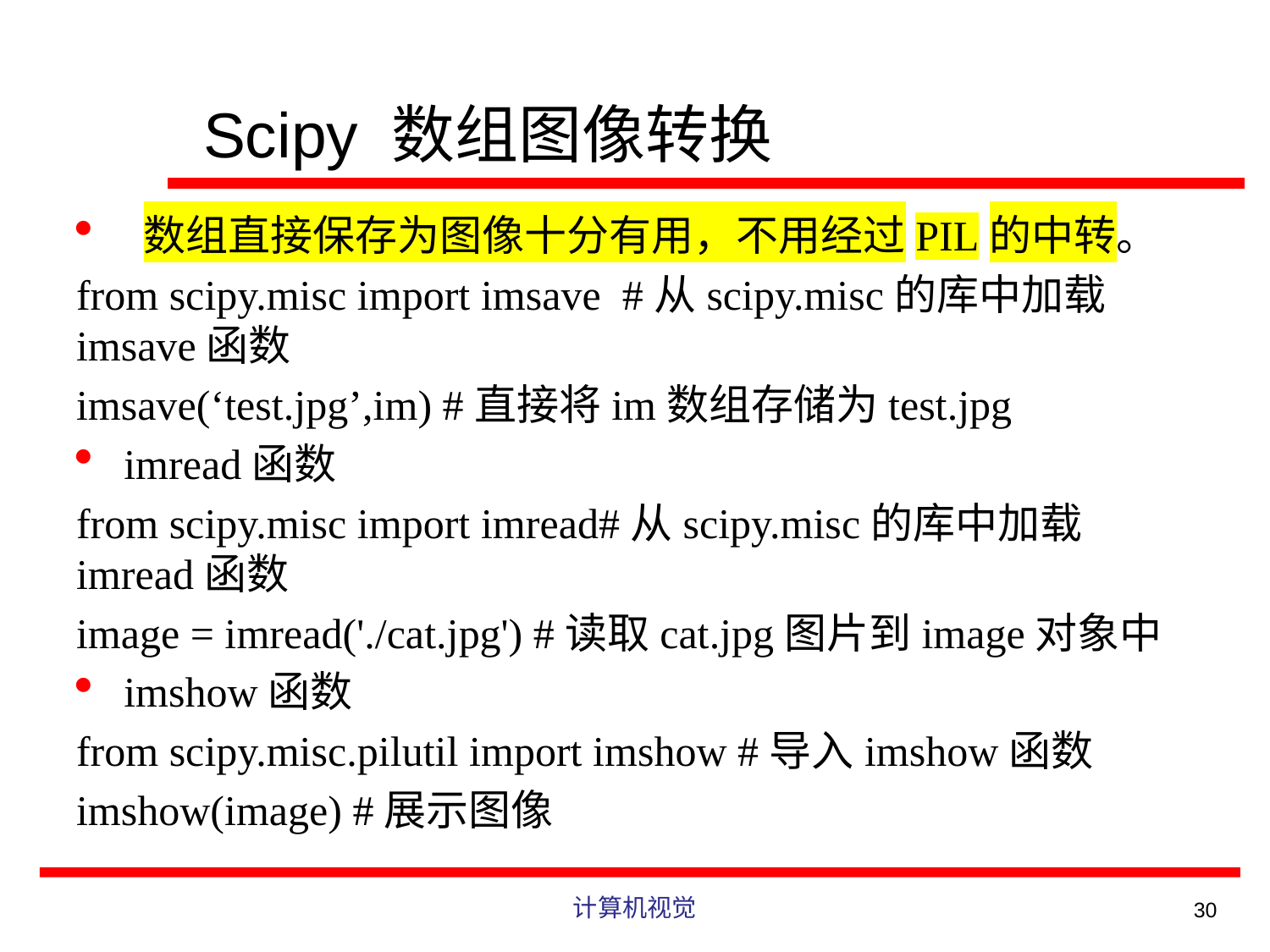

# Scipy 数组图像转换
 数组直接保存为图像十分有用，不用经过PIL的中转。
from scipy.misc import imsave  #从scipy.misc的库中加载imsave函数
imsave(‘test.jpg’,im) #直接将im数组存储为test.jpg
imread函数
from scipy.misc import imread#从scipy.misc的库中加载imread函数
image = imread('./cat.jpg') #读取cat.jpg图片到image对象中
imshow函数
from scipy.misc.pilutil import imshow #导入imshow函数
imshow(image) #展示图像

计算机视觉
30